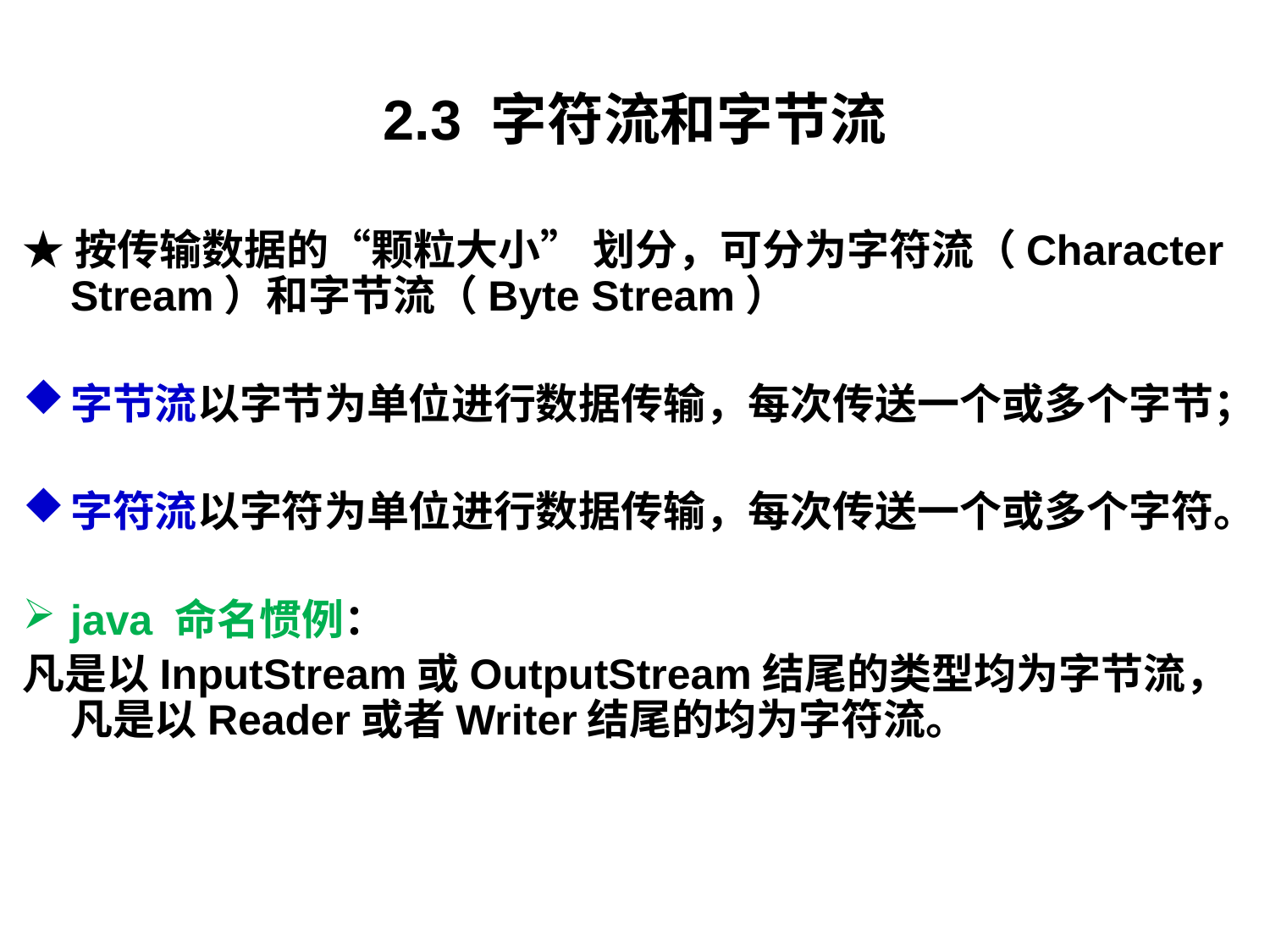

# 2.3 字符流和字节流
★按传输数据的“颗粒大小” 划分，可分为字符流（Character Stream）和字节流（Byte Stream）

字节流以字节为单位进行数据传输，每次传送一个或多个字节；

字符流以字符为单位进行数据传输，每次传送一个或多个字符。

java 命名惯例：
凡是以InputStream或OutputStream结尾的类型均为字节流，凡是以Reader或者Writer结尾的均为字符流。